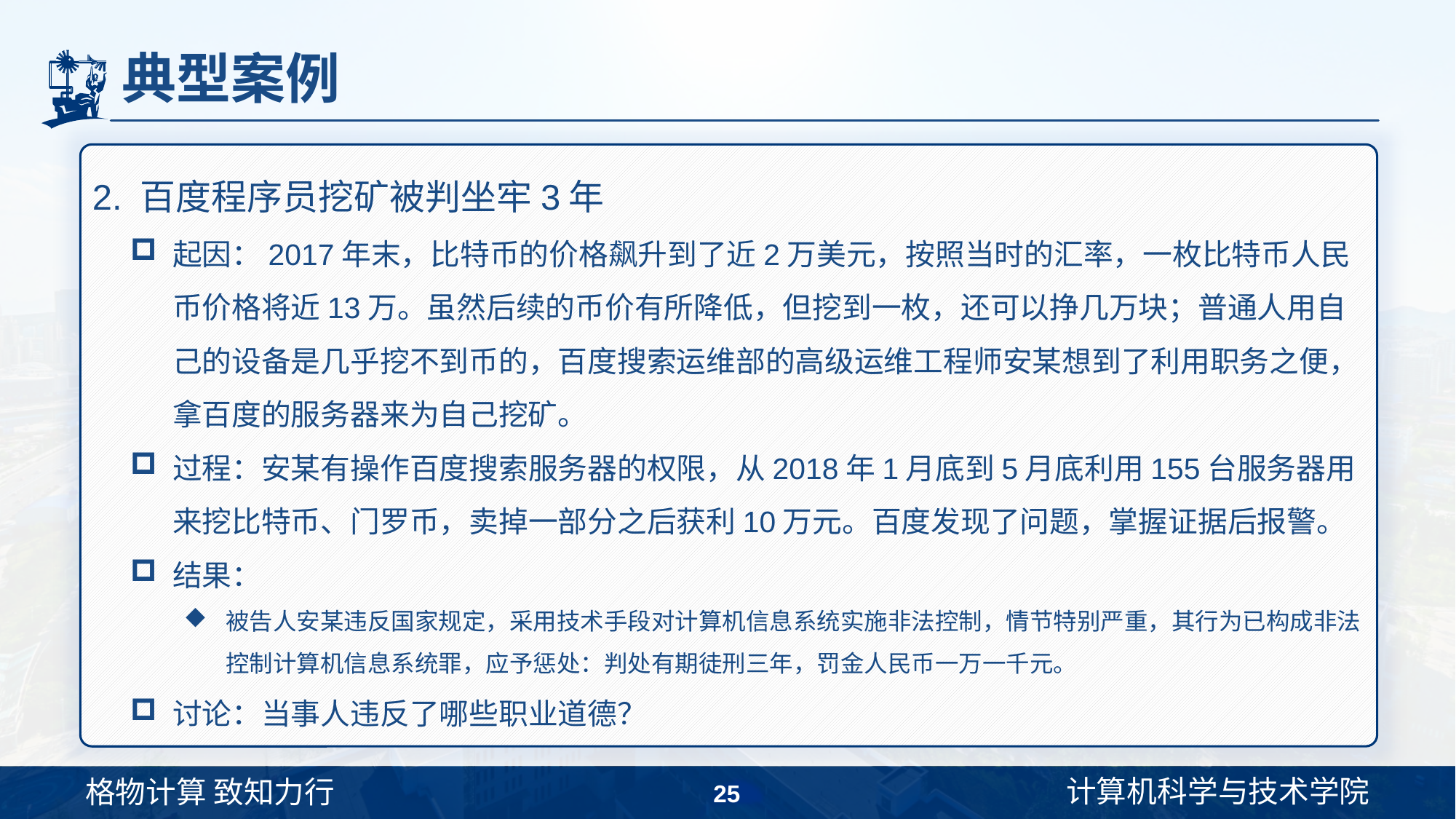

# 典型案例
2. 百度程序员挖矿被判坐牢3年
起因：2017年末，比特币的价格飙升到了近2万美元，按照当时的汇率，一枚比特币人民币价格将近13万。虽然后续的币价有所降低，但挖到一枚，还可以挣几万块；普通人用自己的设备是几乎挖不到币的，百度搜索运维部的高级运维工程师安某想到了利用职务之便，拿百度的服务器来为自己挖矿。
过程：安某有操作百度搜索服务器的权限，从2018年1月底到5月底利用155台服务器用来挖比特币、门罗币，卖掉一部分之后获利10万元。百度发现了问题，掌握证据后报警。
结果：
被告人安某违反国家规定，采用技术手段对计算机信息系统实施非法控制，情节特别严重，其行为已构成非法控制计算机信息系统罪，应予惩处：判处有期徒刑三年，罚金人民币一万一千元。
讨论：当事人违反了哪些职业道德？
25